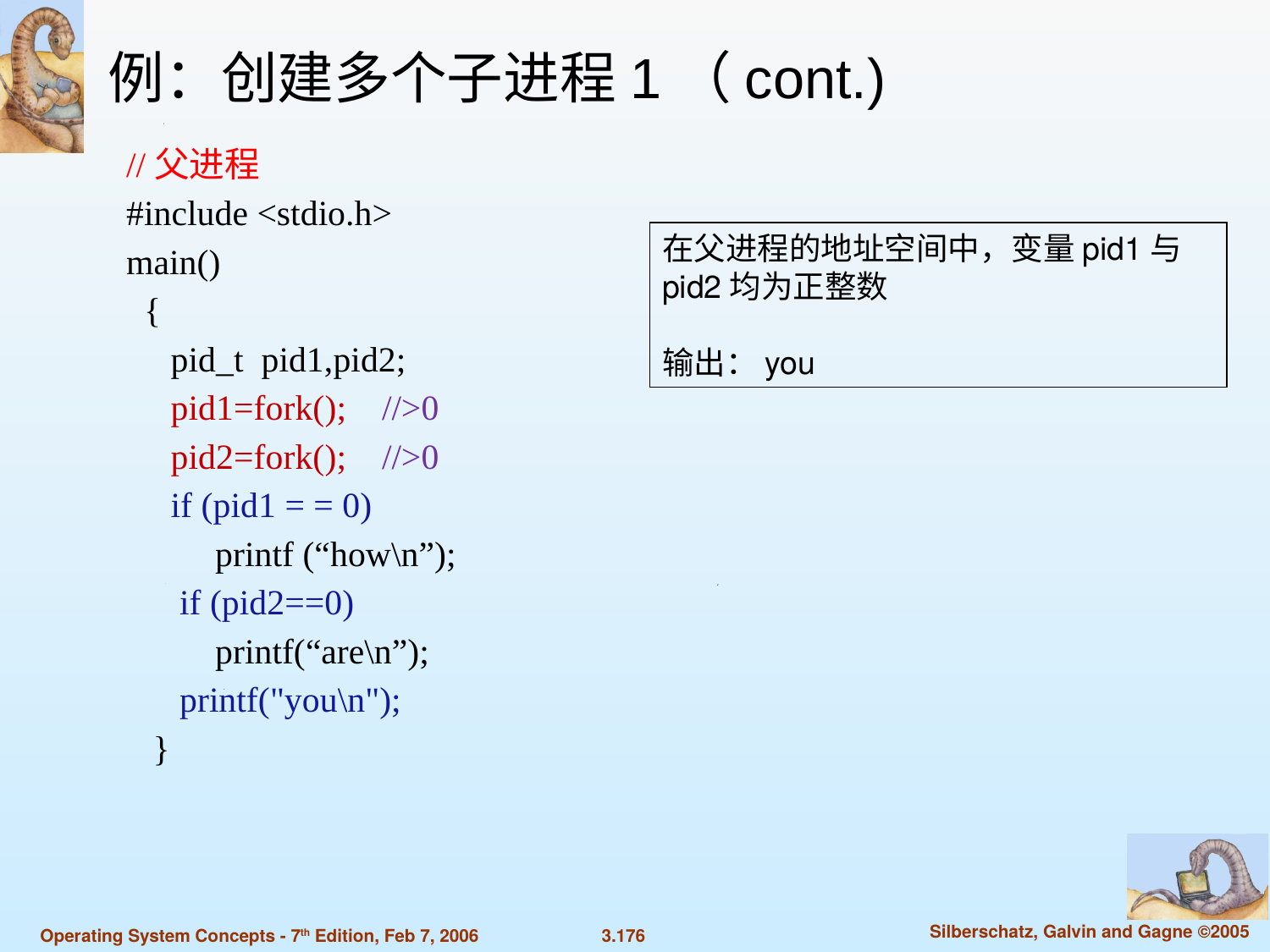

例：创建多个子进程1（cont.)
//父进程
#include <stdio.h>
main()
  {
     pid_t  pid1,pid2;
     pid1=fork();    //>0
     pid2=fork();    //>0
     if (pid1 = = 0)
          printf (“how\n”);
      if (pid2==0)
          printf(“are\n”);
      printf("you\n");
   }

在父进程的地址空间中，变量pid1与pid2均为正整数

输出：you